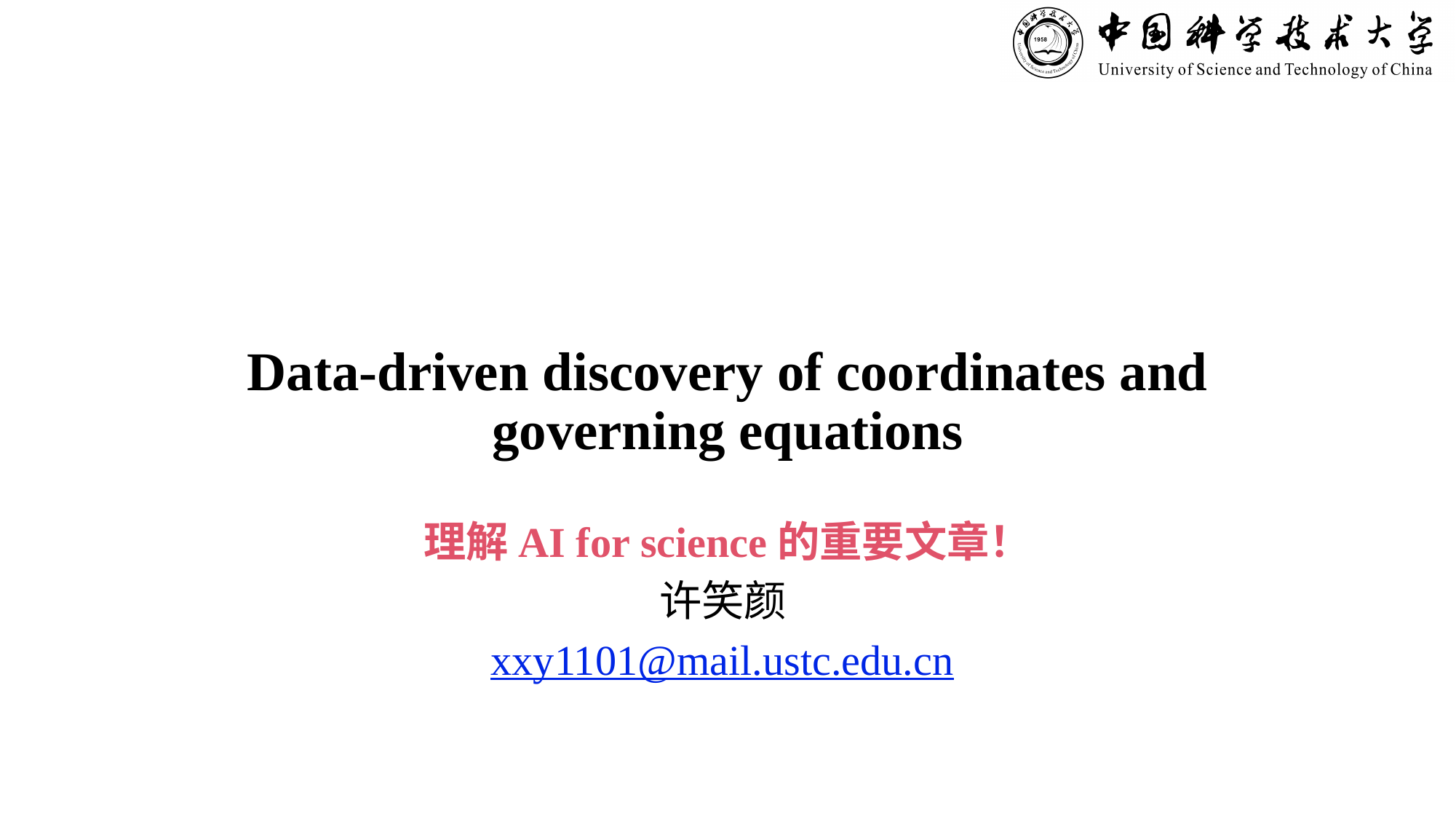

# Data-driven discovery of coordinates and governing equations
理解AI for science的重要文章！
许笑颜
xxy1101@mail.ustc.edu.cn